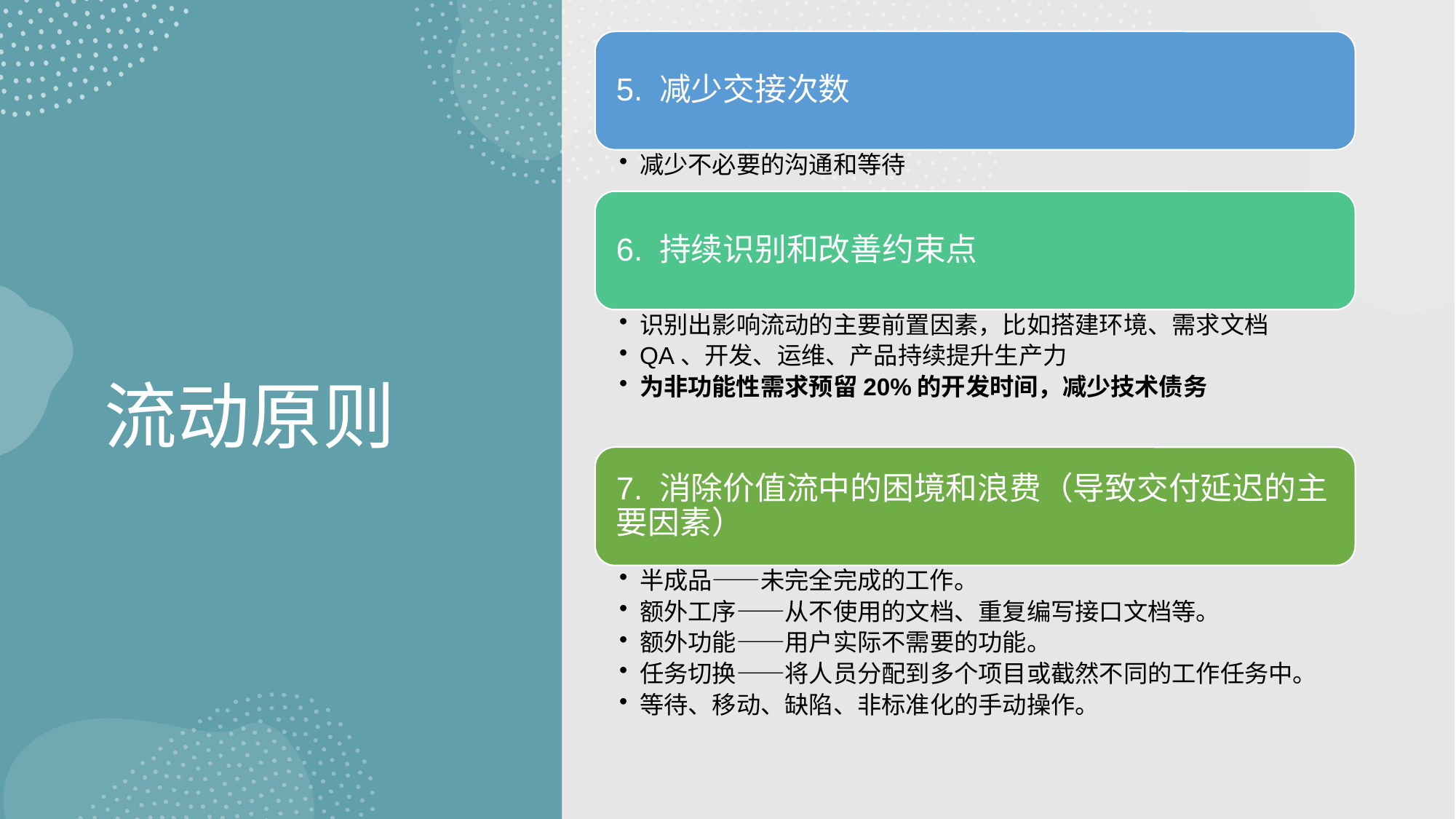

5. 减少交接次数
减少不必要的沟通和等待
6. 持续识别和改善约束点
识别出影响流动的主要前置因素，比如搭建环境、需求文档
QA、开发、运维、产品持续提升生产力
为非功能性需求预留20%的开发时间，减少技术债务
7. 消除价值流中的困境和浪费（导致交付延迟的主要因素）
半成品——未完全完成的工作。
额外工序——从不使用的文档、重复编写接口文档等。
额外功能——用户实际不需要的功能。
任务切换——将人员分配到多个项目或截然不同的工作任务中。
等待、移动、缺陷、非标准化的手动操作。
# 流动原则